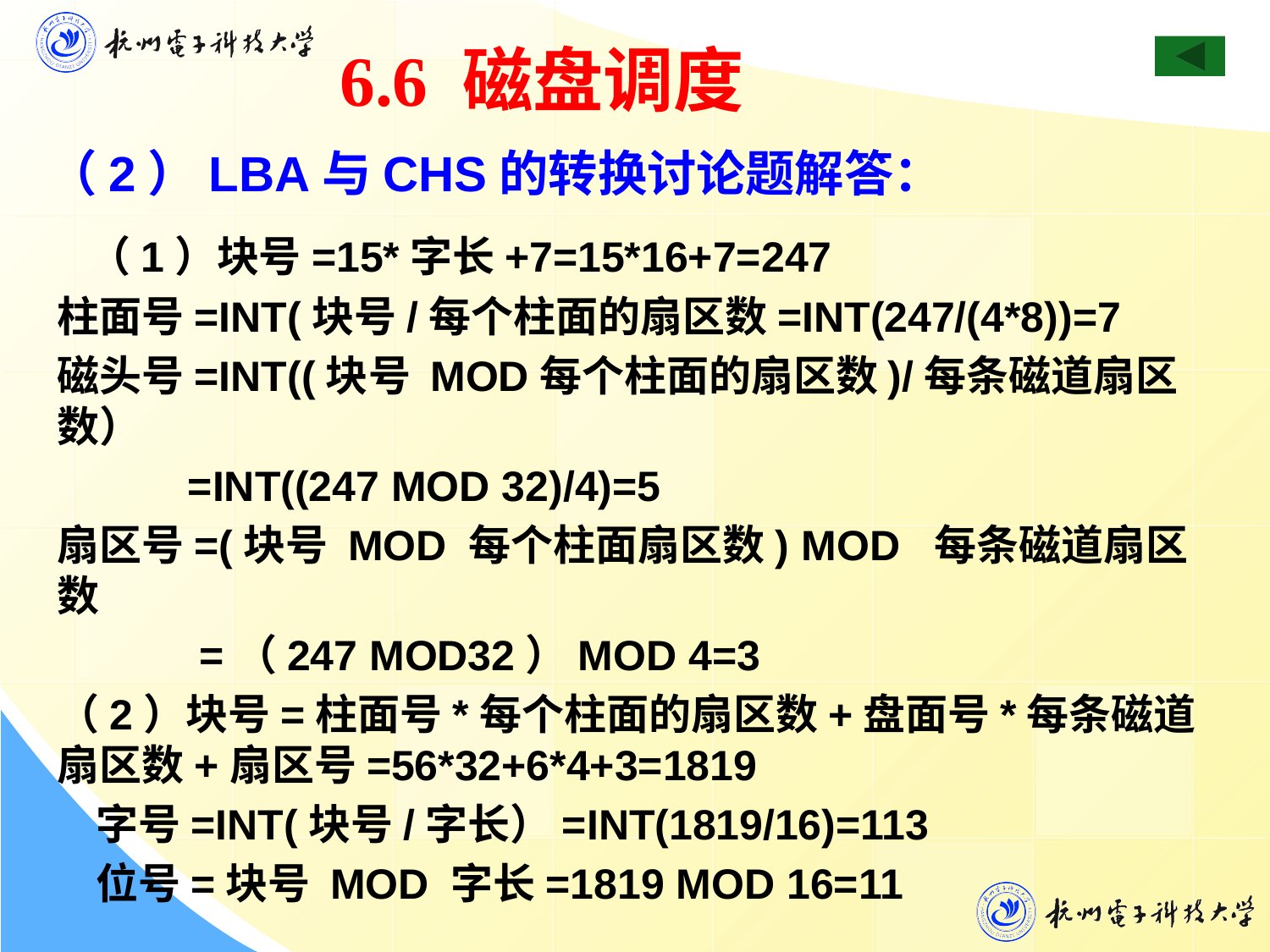

6.6 磁盘调度

（2）LBA与CHS的转换讨论题解答：
  （1）块号=15*字长+7=15*16+7=247
柱面号=INT(块号/每个柱面的扇区数=INT(247/(4*8))=7
磁头号=INT((块号 MOD每个柱面的扇区数)/每条磁道扇区数）
           =INT((247 MOD 32)/4)=5
扇区号=(块号 MOD 每个柱面扇区数) MOD  每条磁道扇区数
            =（247 MOD32）MOD 4=3
（2）块号=柱面号*每个柱面的扇区数+盘面号*每条磁道扇区数+扇区号=56*32+6*4+3=1819
   字号=INT(块号/字长）=INT(1819/16)=113
   位号=块号 MOD 字长=1819 MOD 16=11